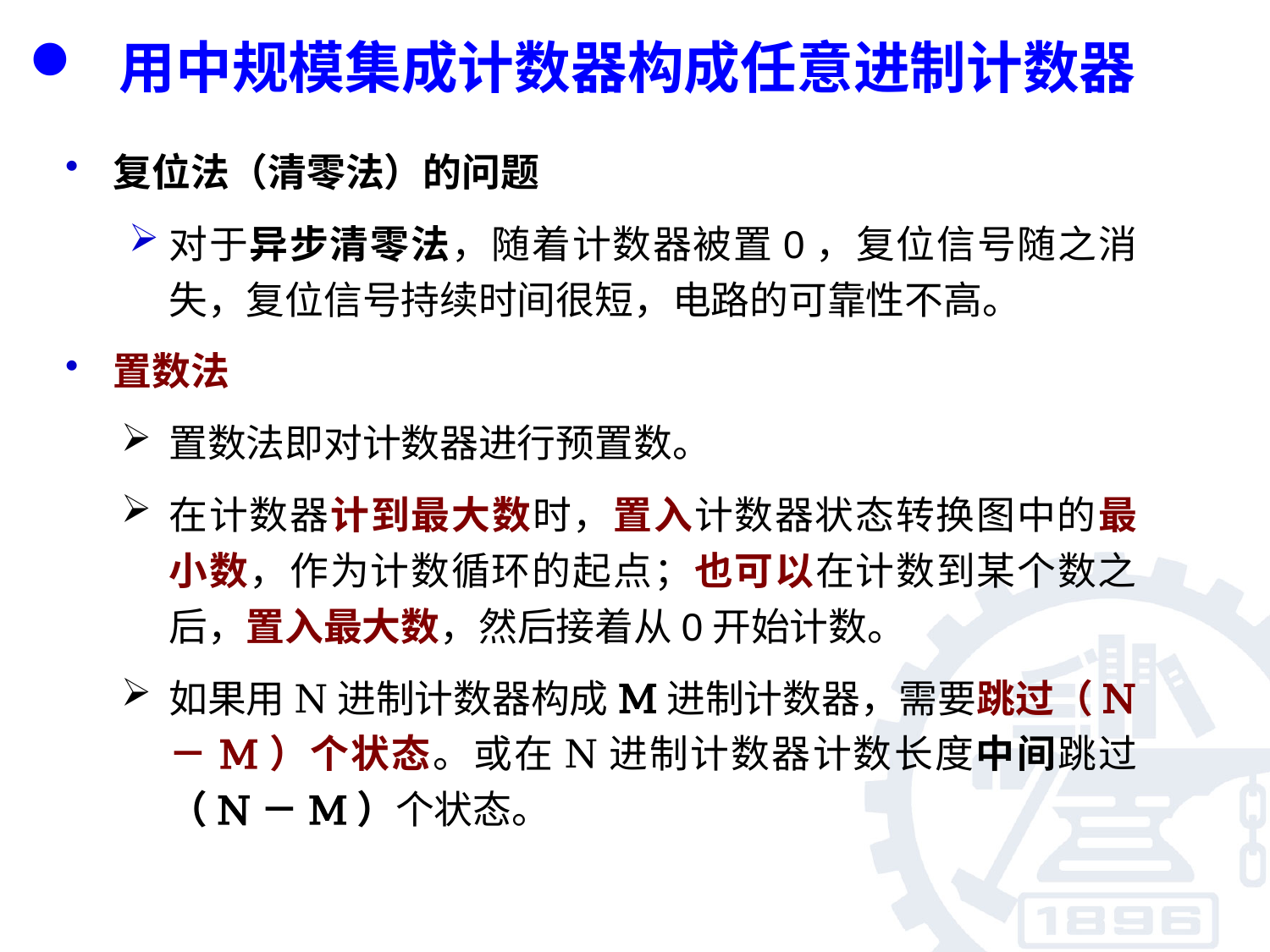

用中规模集成计数器构成任意进制计数器
复位法（清零法）的问题
对于异步清零法，随着计数器被置0，复位信号随之消失，复位信号持续时间很短，电路的可靠性不高。
置数法
置数法即对计数器进行预置数。
在计数器计到最大数时，置入计数器状态转换图中的最小数，作为计数循环的起点；也可以在计数到某个数之后，置入最大数，然后接着从0开始计数。
如果用N进制计数器构成M进制计数器，需要跳过（N－M）个状态。或在N进制计数器计数长度中间跳过（N－M）个状态。